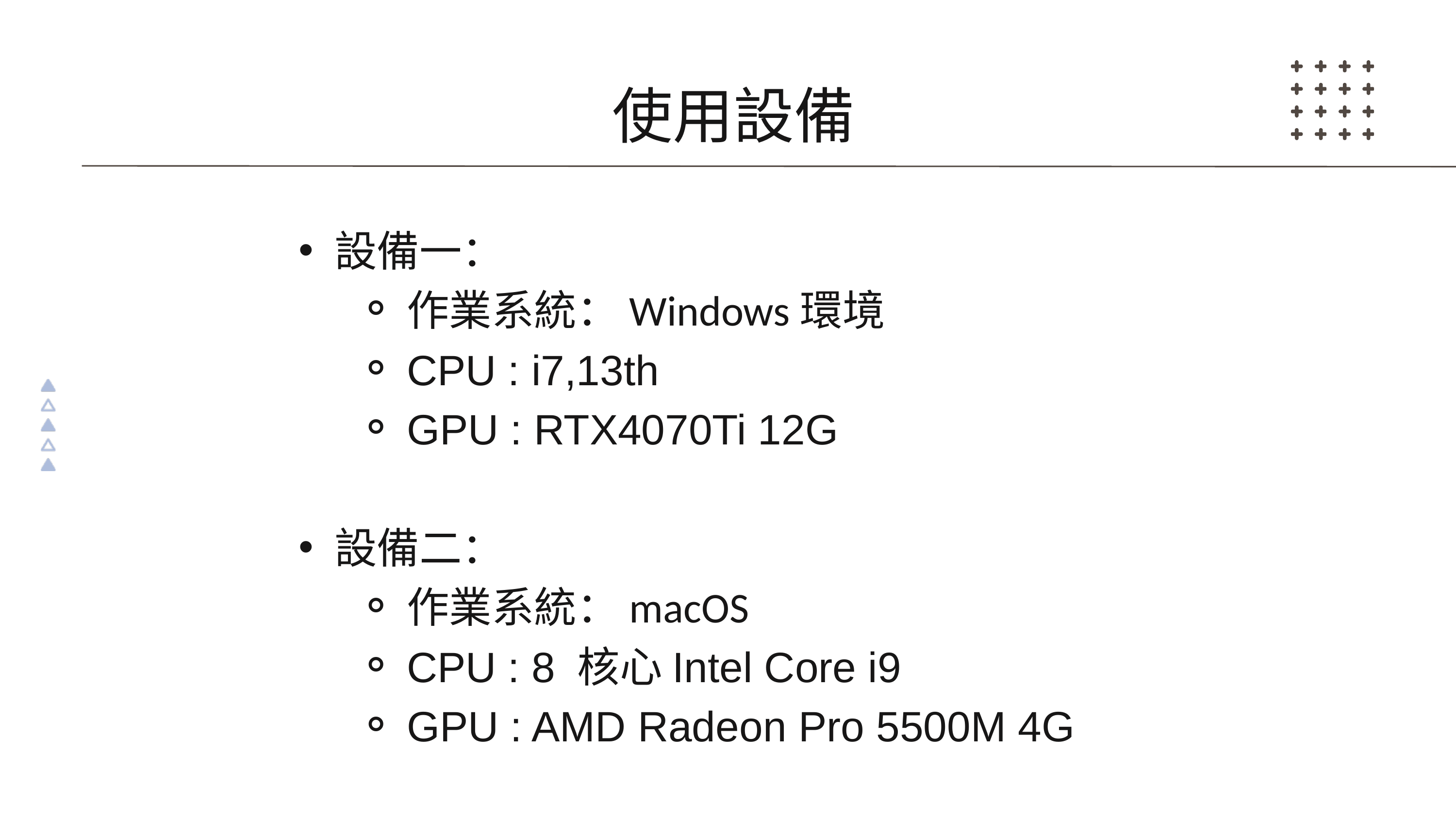

使用設備

設備一：
作業系統：Windows環境
CPU : i7,13th
GPU : RTX4070Ti 12G

設備二：
作業系統：macOS
CPU : 8 核心Intel Core i9
GPU : AMD Radeon Pro 5500M 4G